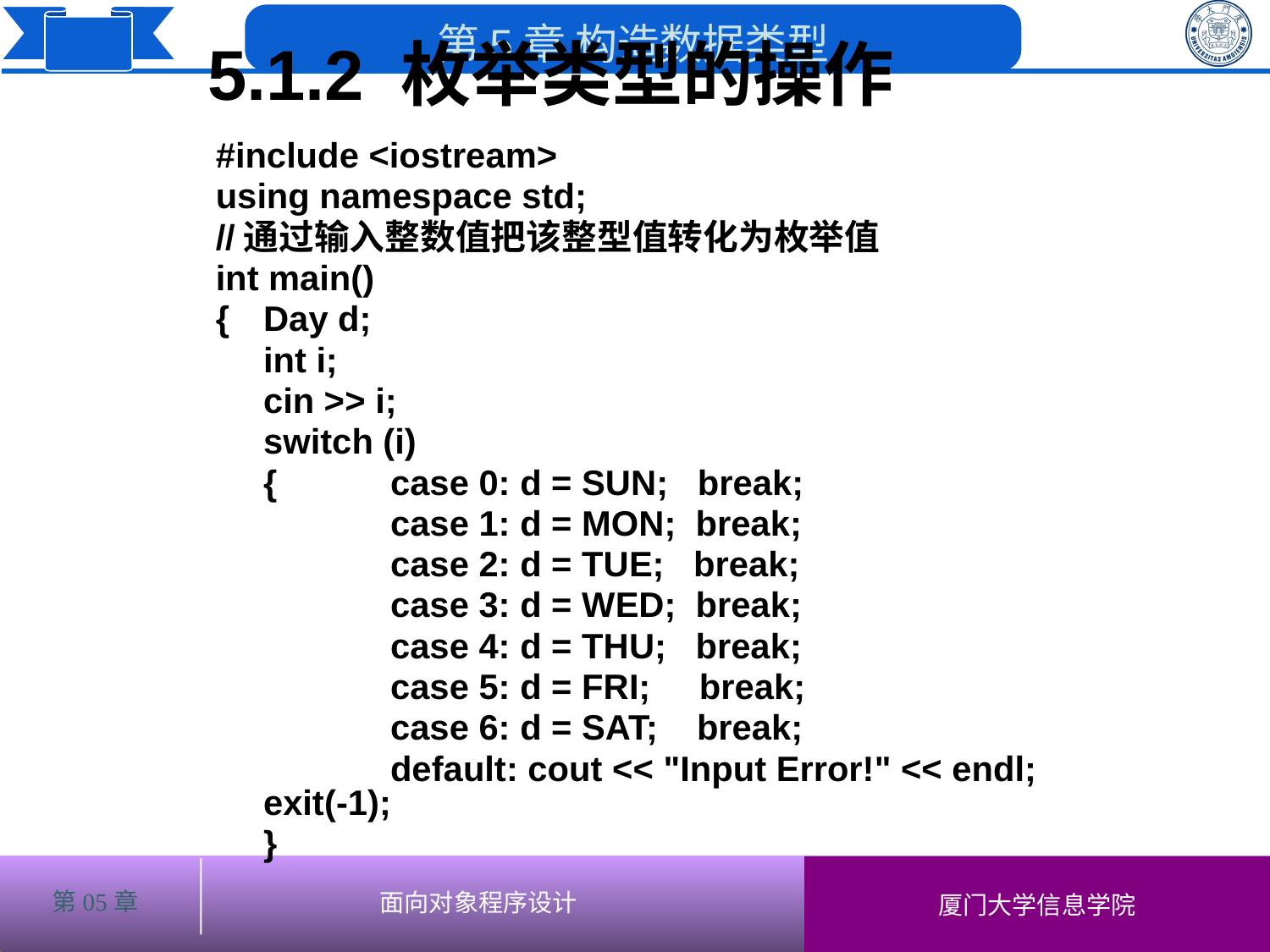

5.1.2 枚举类型的操作
#include <iostream>
using namespace std;
//通过输入整数值把该整型值转化为枚举值
int main()
{	Day d;
	int i;
	cin >> i;
	switch (i)
	{	case 0: d = SUN;   break;
		case 1: d = MON;  break;
		case 2: d = TUE;   break;
		case 3: d = WED;  break;
		case 4: d = THU;   break;
		case 5: d = FRI;     break;
		case 6: d = SAT;    break;
		default: cout << "Input Error!" << endl; exit(-1);
	}
7